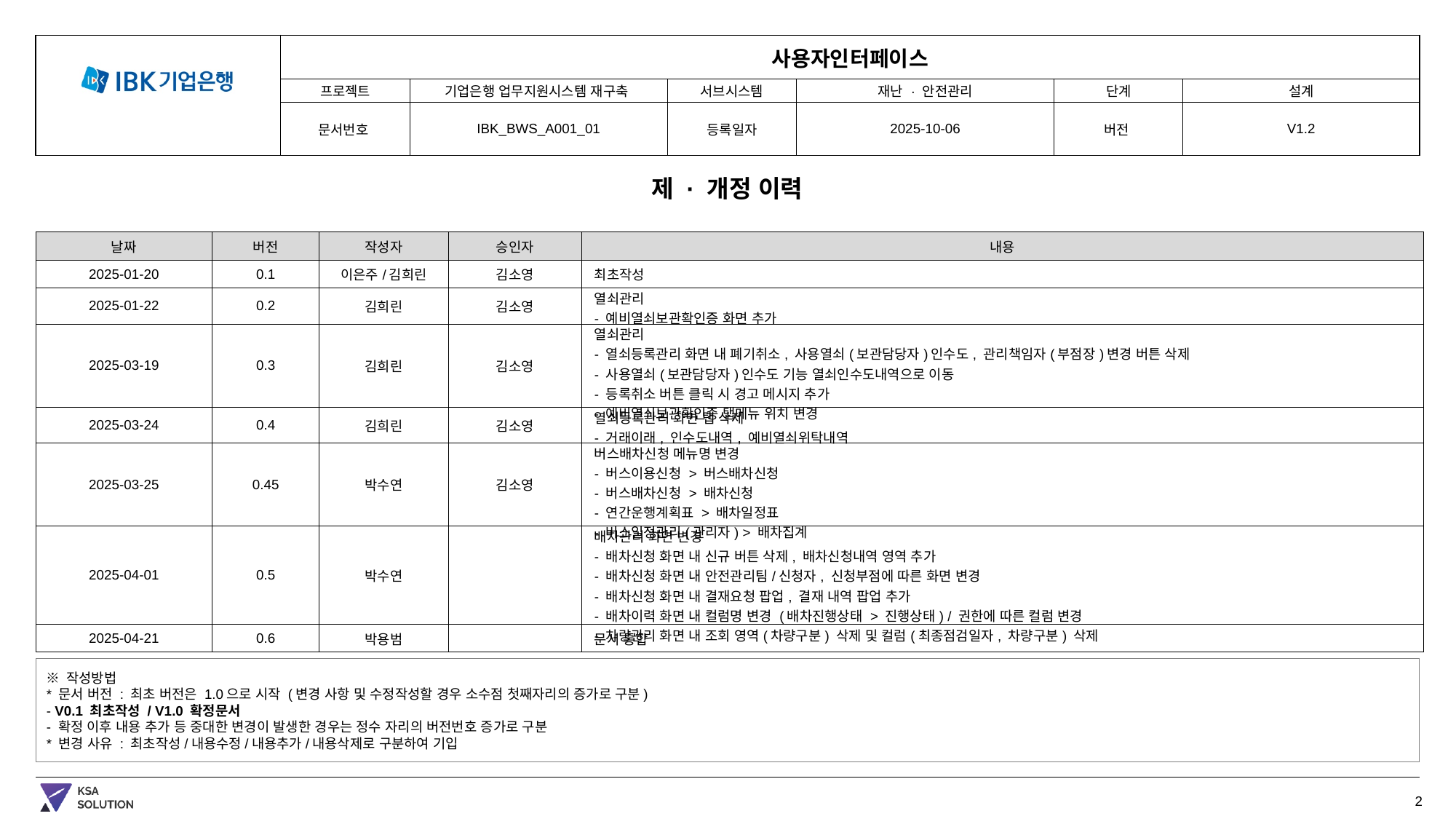

제 · 개정 이력
| 날짜 | 버전 | 작성자 | 승인자 | 내용 |
| --- | --- | --- | --- | --- |
| 2025-01-20 | 0.1 | 이은주/김희린 | 김소영 | 최초작성 |
| 2025-01-22 | 0.2 | 김희린 | 김소영 | 열쇠관리 - 예비열쇠보관확인증 화면 추가 |
| 2025-03-19 | 0.3 | 김희린 | 김소영 | 열쇠관리 - 열쇠등록관리 화면 내 폐기취소, 사용열쇠(보관담당자)인수도, 관리책임자(부점장)변경 버튼 삭제 - 사용열쇠(보관담당자)인수도 기능 열쇠인수도내역으로 이동 - 등록취소 버튼 클릭 시 경고 메시지 추가 - 예비열쇠보관확인증 탭메뉴 위치 변경 |
| 2025-03-24 | 0.4 | 김희린 | 김소영 | 열쇠등록관리 화면 탭 삭제 - 거래이래, 인수도내역, 예비열쇠위탁내역 |
| 2025-03-25 | 0.45 | 박수연 | 김소영 | 버스배차신청 메뉴명 변경 - 버스이용신청 > 버스배차신청 - 버스배차신청 > 배차신청 - 연간운행계획표 > 배차일정표 - 버스일정관리(관리자) > 배차집계 |
| 2025-04-01 | 0.5 | 박수연 |  | 배차관리 화면 변경 - 배차신청 화면 내 신규 버튼 삭제, 배차신청내역 영역 추가 - 배차신청 화면 내 안전관리팀/신청자, 신청부점에 따른 화면 변경 - 배차신청 화면 내 결재요청 팝업, 결재 내역 팝업 추가 - 배차이력 화면 내 컬럼명 변경 (배차진행상태 > 진행상태) / 권한에 따른 컬럼 변경 - 차량관리 화면 내 조회 영역(차량구분) 삭제 및 컬럼(최종점검일자, 차량구분) 삭제 |
| 2025-04-21 | 0.6 | 박용범 |  | 문서 통합 |
※ 작성방법
* 문서 버전 : 최초 버전은 1.0으로 시작 (변경 사항 및 수정작성할 경우 소수점 첫째자리의 증가로 구분)
- V0.1 최초작성 / V1.0 확정문서
- 확정 이후 내용 추가 등 중대한 변경이 발생한 경우는 정수 자리의 버전번호 증가로 구분
* 변경 사유 : 최초작성/내용수정/내용추가/내용삭제로 구분하여 기입